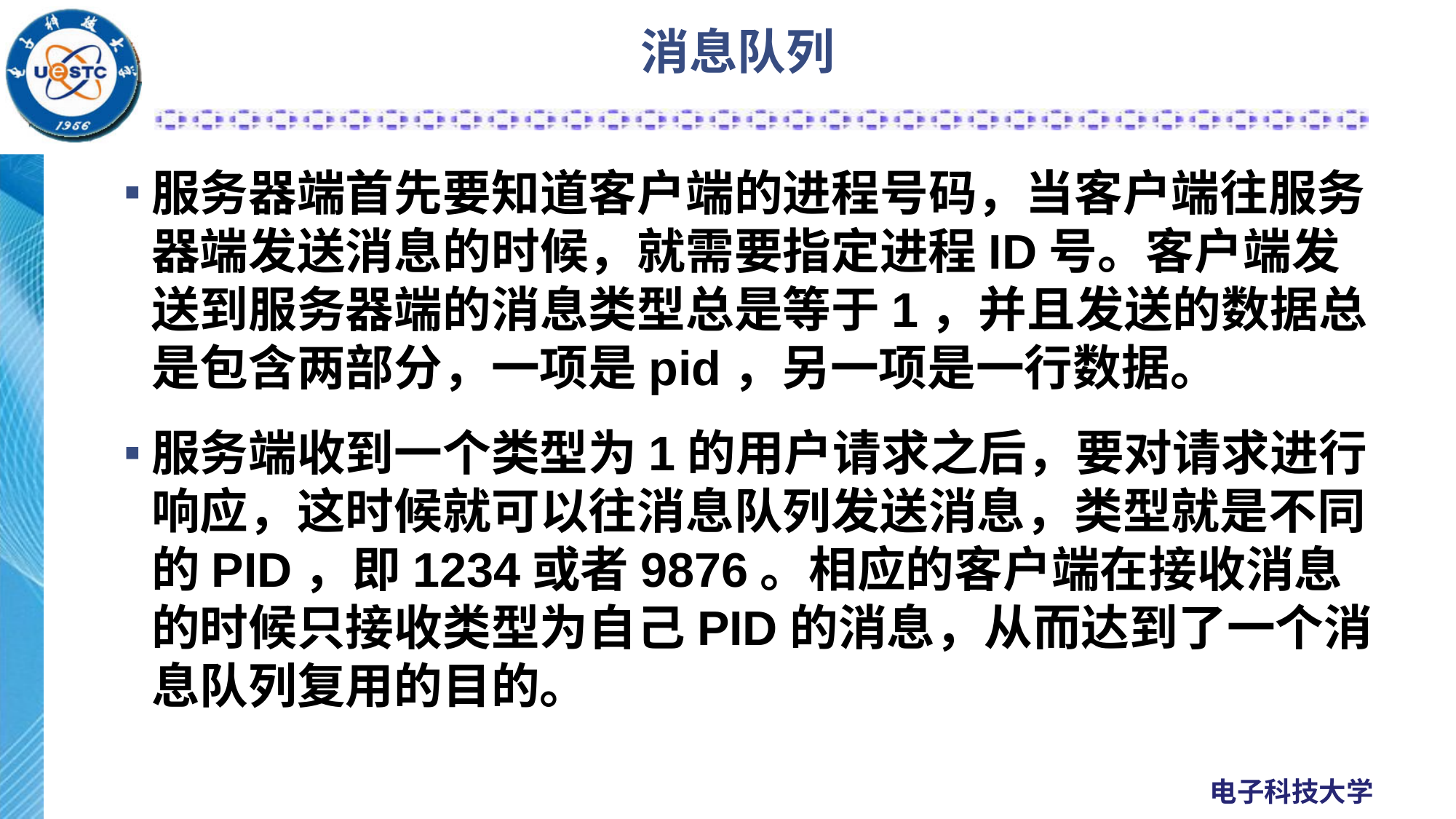

# 消息队列
服务器端首先要知道客户端的进程号码，当客户端往服务器端发送消息的时候，就需要指定进程ID号。客户端发送到服务器端的消息类型总是等于1，并且发送的数据总是包含两部分，一项是pid，另一项是一行数据。
服务端收到一个类型为1的用户请求之后，要对请求进行响应，这时候就可以往消息队列发送消息，类型就是不同的PID，即1234或者9876。相应的客户端在接收消息的时候只接收类型为自己PID的消息，从而达到了一个消息队列复用的目的。